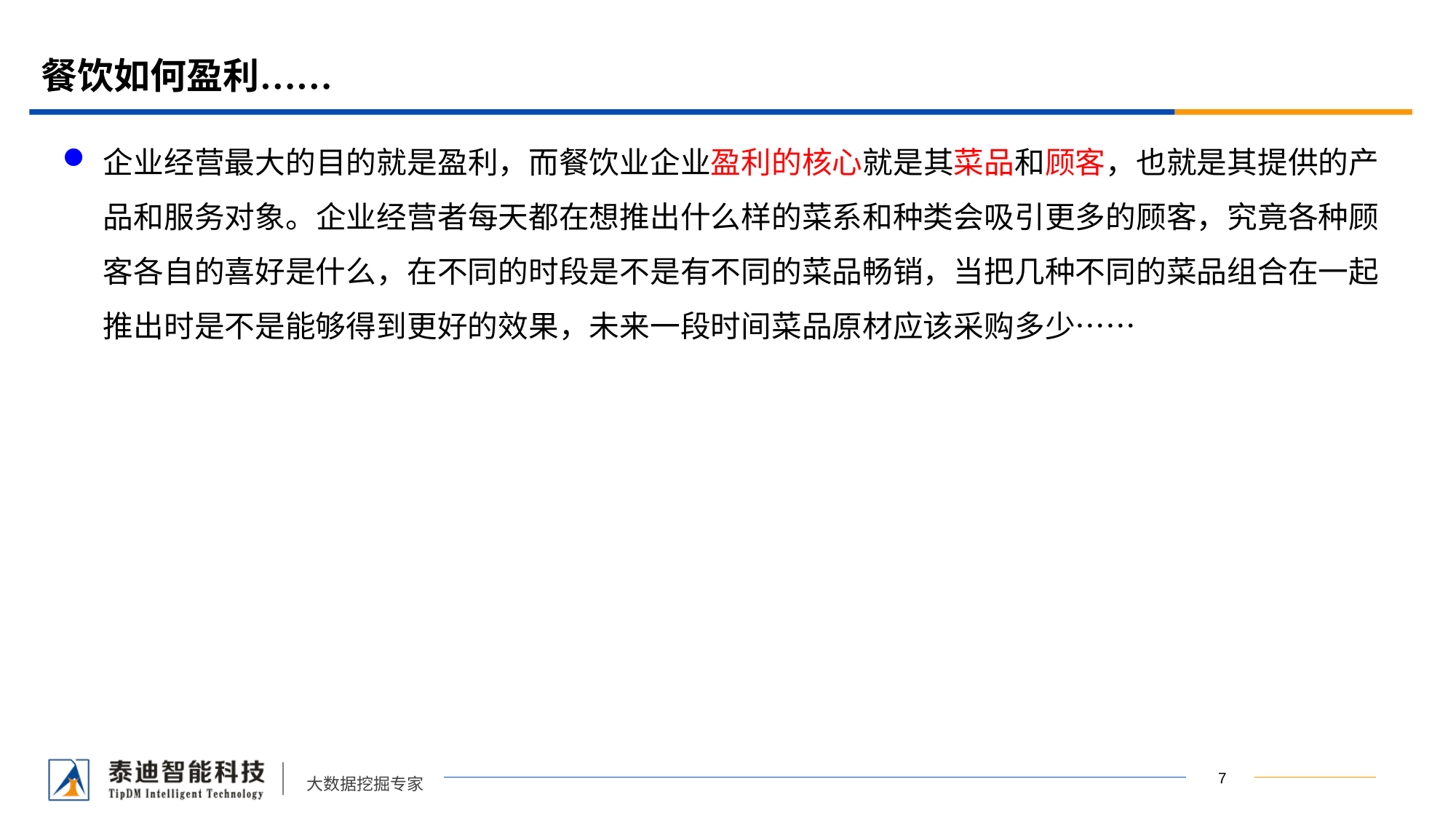

# 餐饮如何盈利……
企业经营最大的目的就是盈利，而餐饮业企业盈利的核心就是其菜品和顾客，也就是其提供的产品和服务对象。企业经营者每天都在想推出什么样的菜系和种类会吸引更多的顾客，究竟各种顾客各自的喜好是什么，在不同的时段是不是有不同的菜品畅销，当把几种不同的菜品组合在一起推出时是不是能够得到更好的效果，未来一段时间菜品原材应该采购多少……